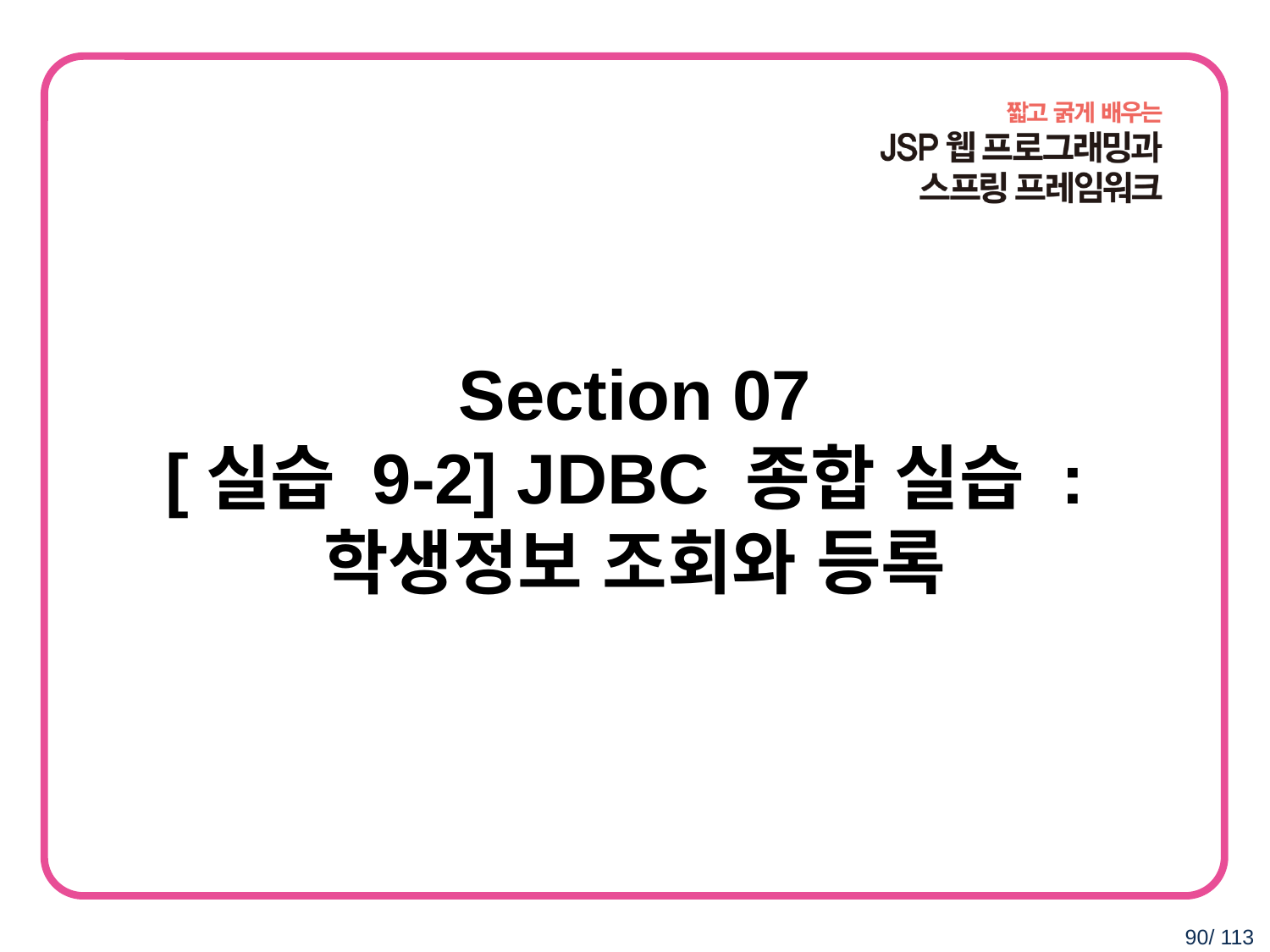

Section 07
[실습 9-2] JDBC 종합 실습 :
학생정보 조회와 등록